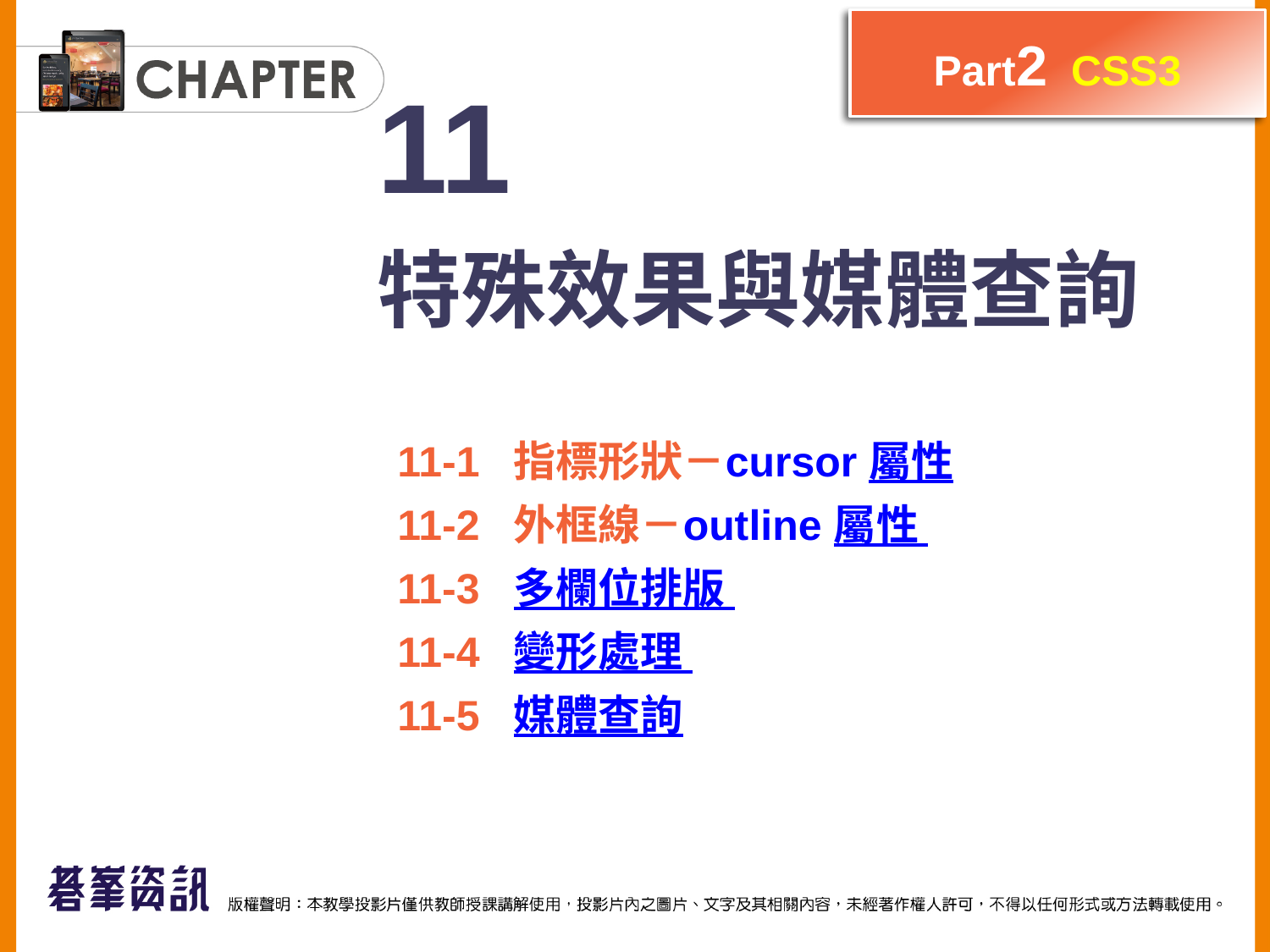

Part2  CSS3
11
特殊效果與媒體查詢
11-1  指標形狀－cursor 屬性
11-2  外框線－outline 屬性
11-3  多欄位排版
11-4  變形處理
11-5  媒體查詢